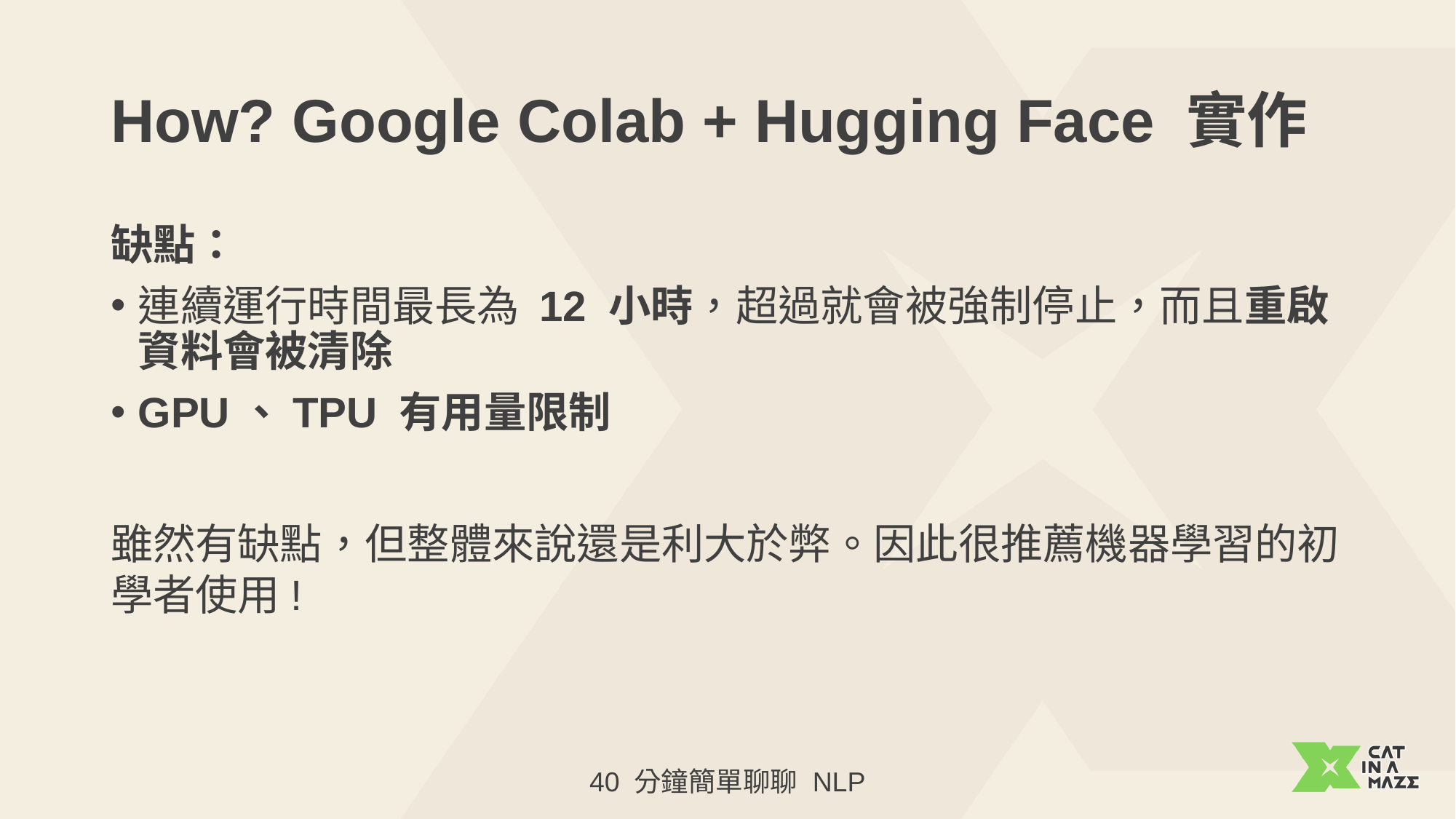

# How? Google Colab + Hugging Face 實作
缺點：
連續運行時間最長為 12 小時，超過就會被強制停止，而且重啟資料會被清除
GPU、TPU 有用量限制
雖然有缺點，但整體來說還是利大於弊。因此很推薦機器學習的初學者使用!
40 分鐘簡單聊聊 NLP